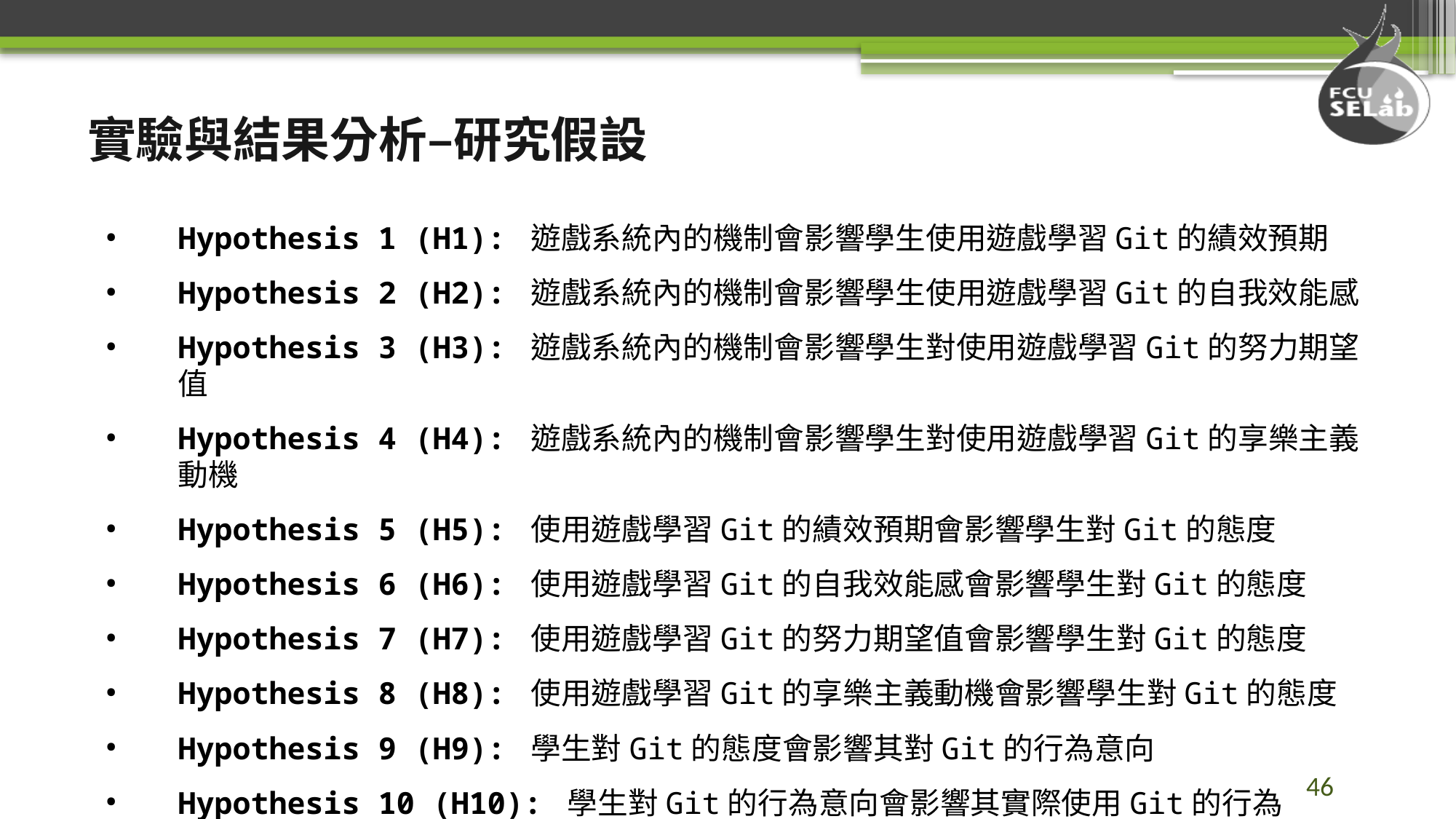

實驗與結果分析–研究假設
Hypothesis 1 (H1): 遊戲系統內的機制會影響學生使用遊戲學習Git的績效預期
Hypothesis 2 (H2): 遊戲系統內的機制會影響學生使用遊戲學習Git的自我效能感
Hypothesis 3 (H3): 遊戲系統內的機制會影響學生對使用遊戲學習Git的努力期望值
Hypothesis 4 (H4): 遊戲系統內的機制會影響學生對使用遊戲學習Git的享樂主義動機
Hypothesis 5 (H5): 使用遊戲學習Git的績效預期會影響學生對Git的態度
Hypothesis 6 (H6): 使用遊戲學習Git的自我效能感會影響學生對Git的態度
Hypothesis 7 (H7): 使用遊戲學習Git的努力期望值會影響學生對Git的態度
Hypothesis 8 (H8): 使用遊戲學習Git的享樂主義動機會影響學生對Git的態度
Hypothesis 9 (H9): 學生對Git的態度會影響其對Git的行為意向
Hypothesis 10 (H10): 學生對Git的行為意向會影響其實際使用Git的行為
46